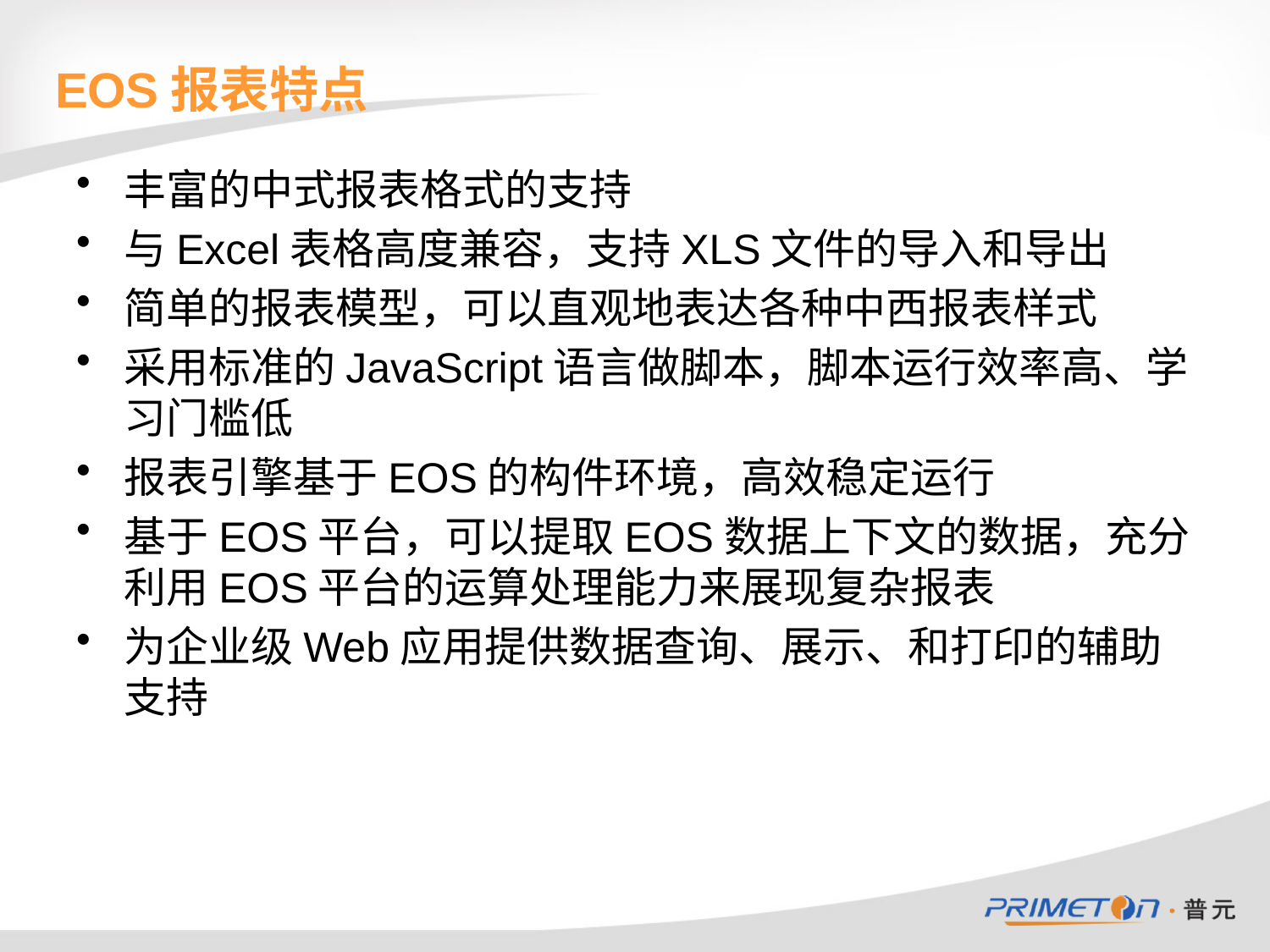

# EOS报表特点
丰富的中式报表格式的支持
与Excel表格高度兼容，支持XLS文件的导入和导出
简单的报表模型，可以直观地表达各种中西报表样式
采用标准的JavaScript语言做脚本，脚本运行效率高、学习门槛低
报表引擎基于EOS的构件环境，高效稳定运行
基于EOS平台，可以提取EOS数据上下文的数据，充分利用EOS平台的运算处理能力来展现复杂报表
为企业级Web应用提供数据查询、展示、和打印的辅助支持